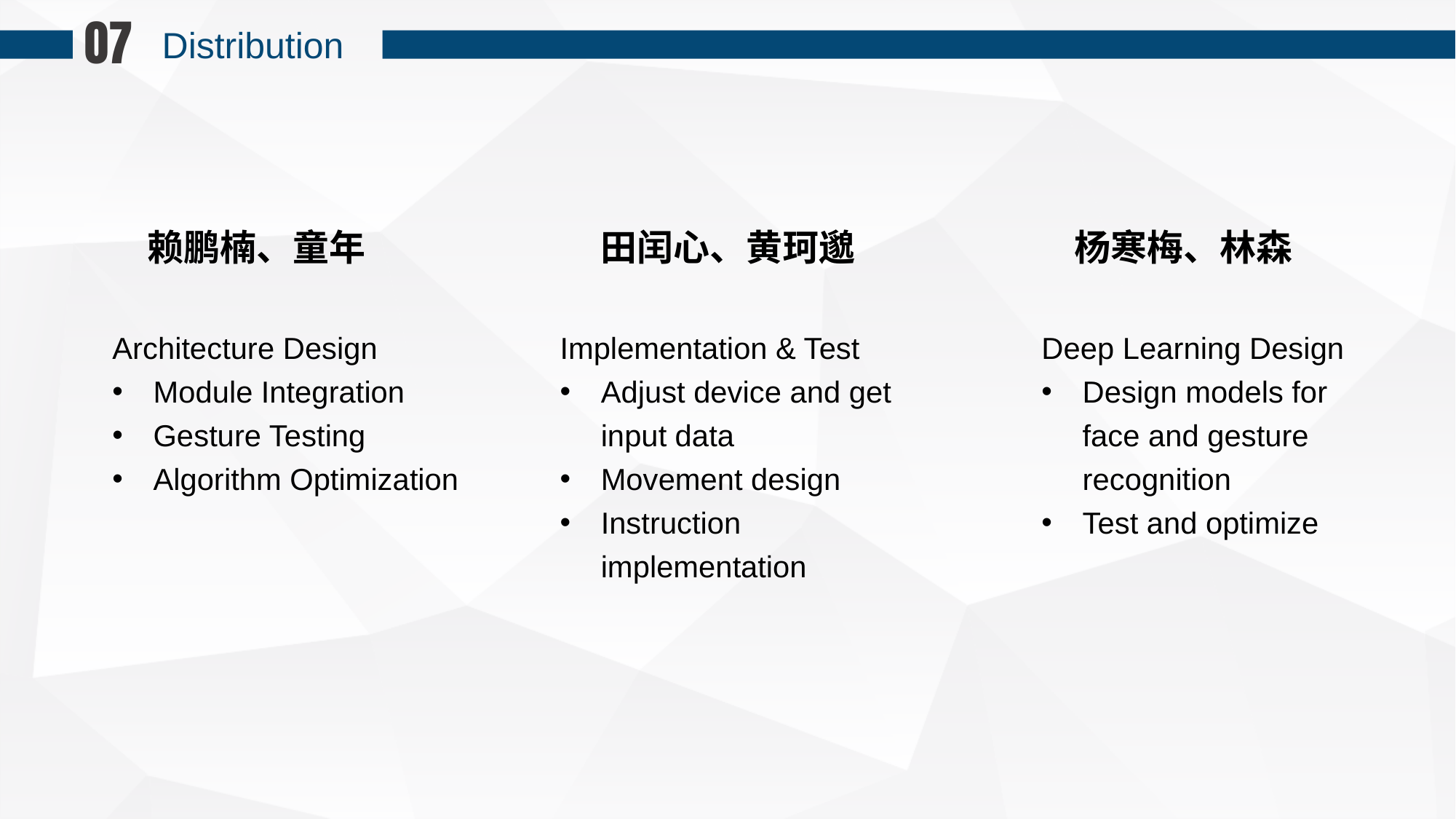

07
Distribution

赖鹏楠、童年
田闰心、黄珂邈
杨寒梅、林森
Architecture Design
Module Integration
Gesture Testing
Algorithm Optimization
Implementation & Test
Adjust device and get input data
Movement design
Instruction implementation
Deep Learning Design
Design models for face and gesture recognition
Test and optimize